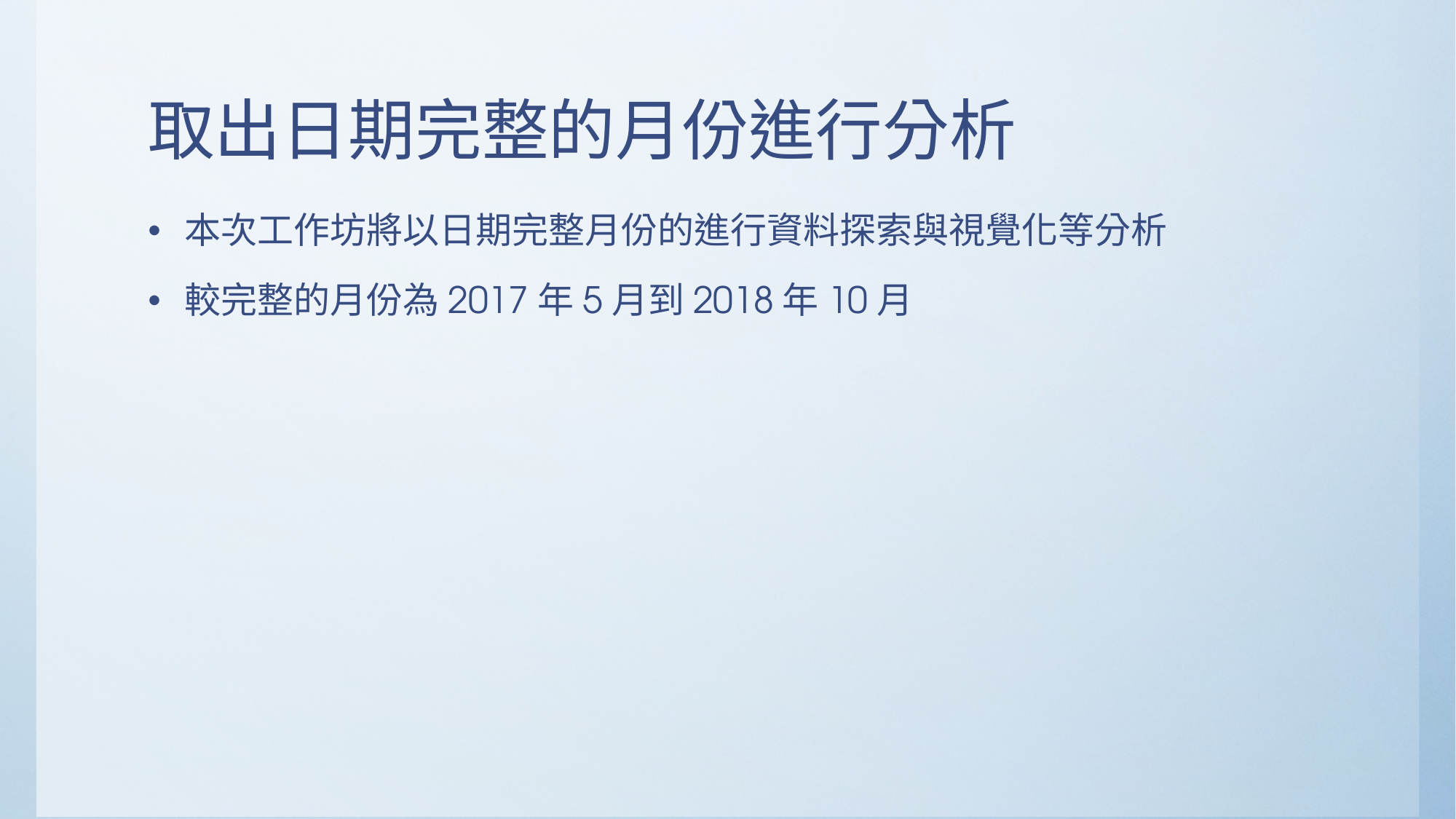

# 取出日期完整的月份進行分析
本次工作坊將以日期完整月份的進行資料探索與視覺化等分析
較完整的月份為2017年5月到2018年10月